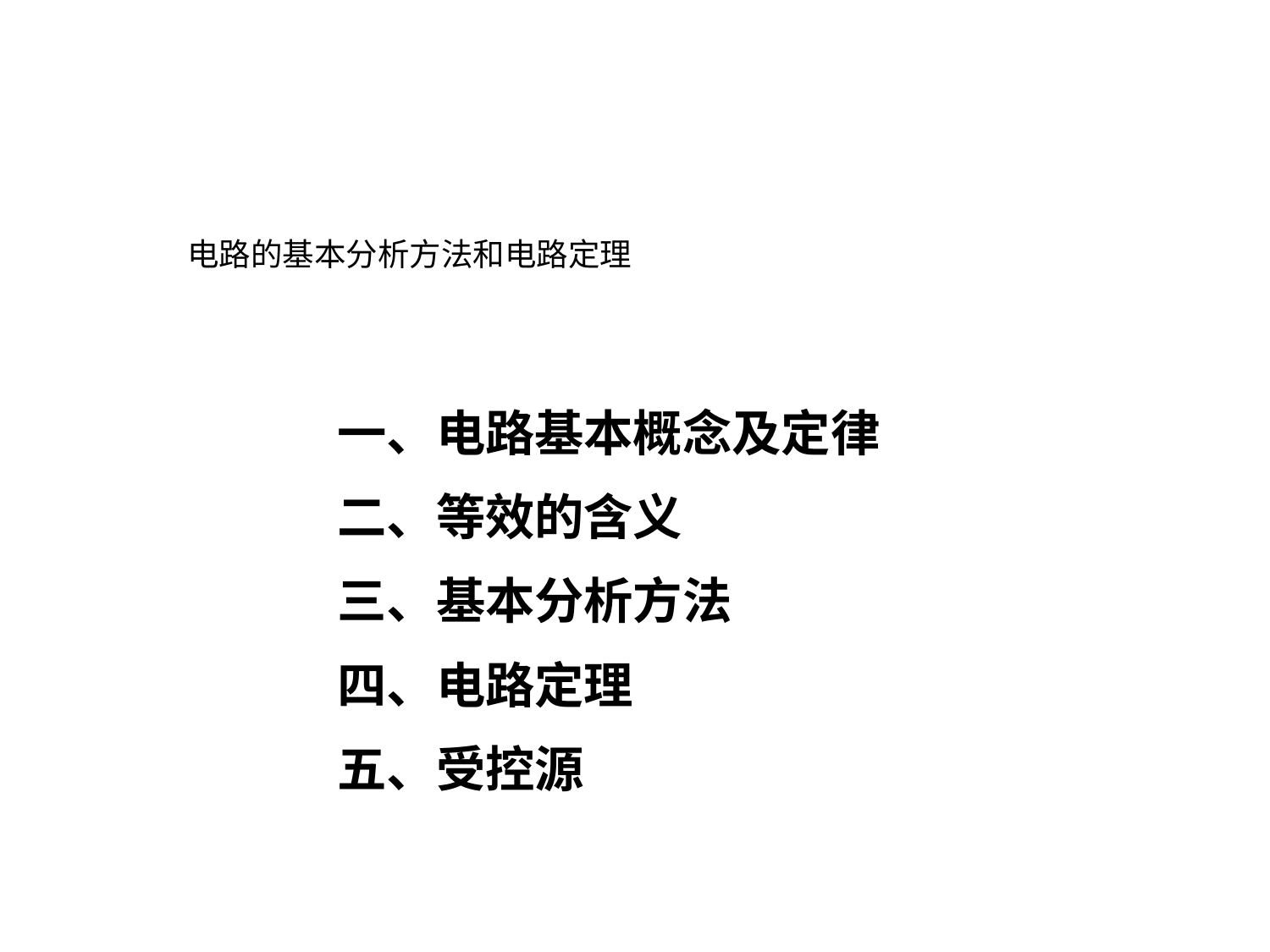

电路的基本分析方法和电路定理
一、电路基本概念及定律
二、等效的含义
三、基本分析方法
四、电路定理
五、受控源